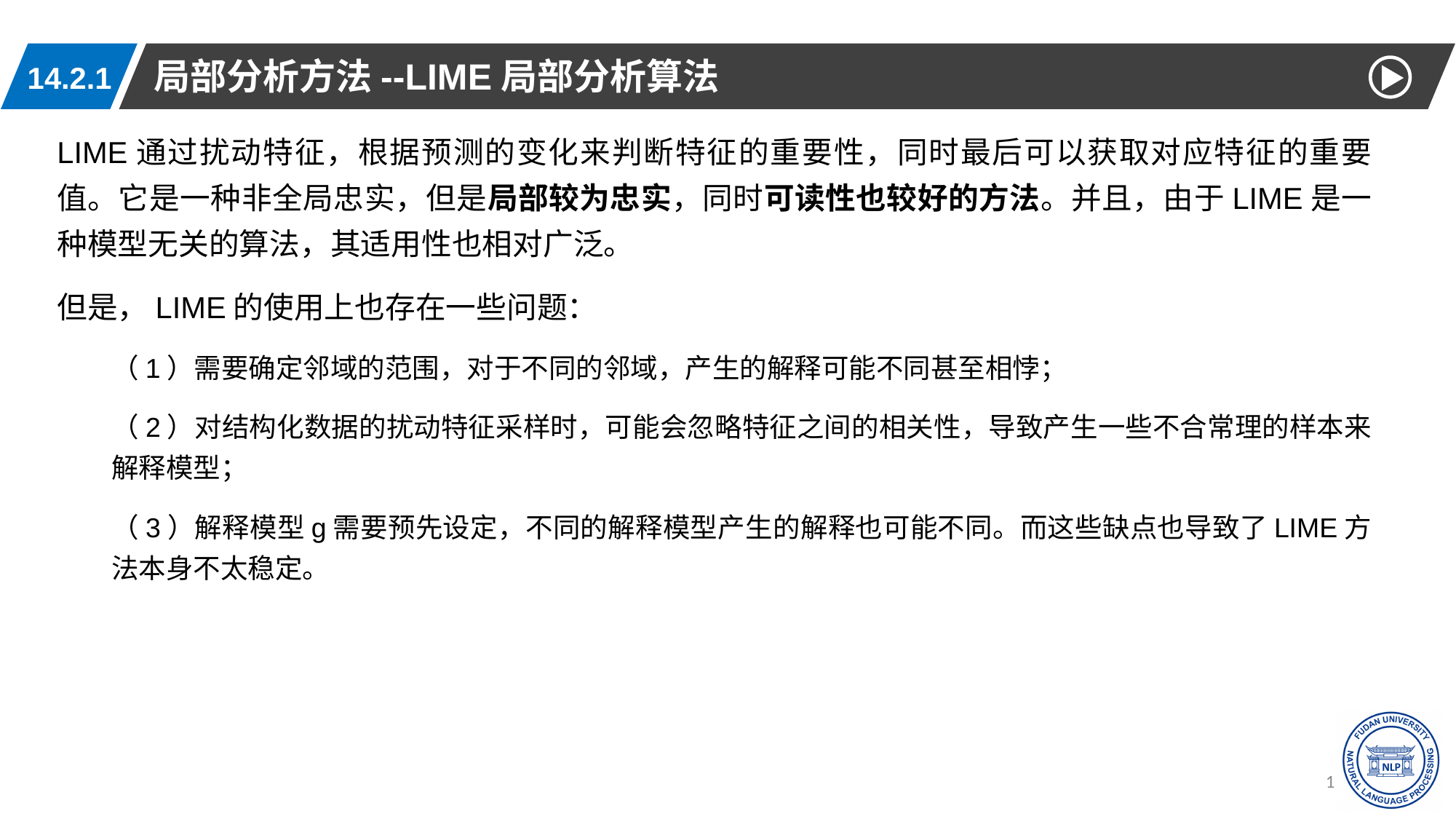

局部分析方法--LIME局部分析算法
14.2.1

LIME通过扰动特征，根据预测的变化来判断特征的重要性，同时最后可以获取对应特征的重要值。它是一种非全局忠实，但是局部较为忠实，同时可读性也较好的方法。并且，由于LIME是一种模型无关的算法，其适用性也相对广泛。
但是，LIME的使用上也存在一些问题：
（1）需要确定邻域的范围，对于不同的邻域，产生的解释可能不同甚至相悖；
（2）对结构化数据的扰动特征采样时，可能会忽略特征之间的相关性，导致产生一些不合常理的样本来解释模型；
（3）解释模型g需要预先设定，不同的解释模型产生的解释也可能不同。而这些缺点也导致了LIME方法本身不太稳定。
18